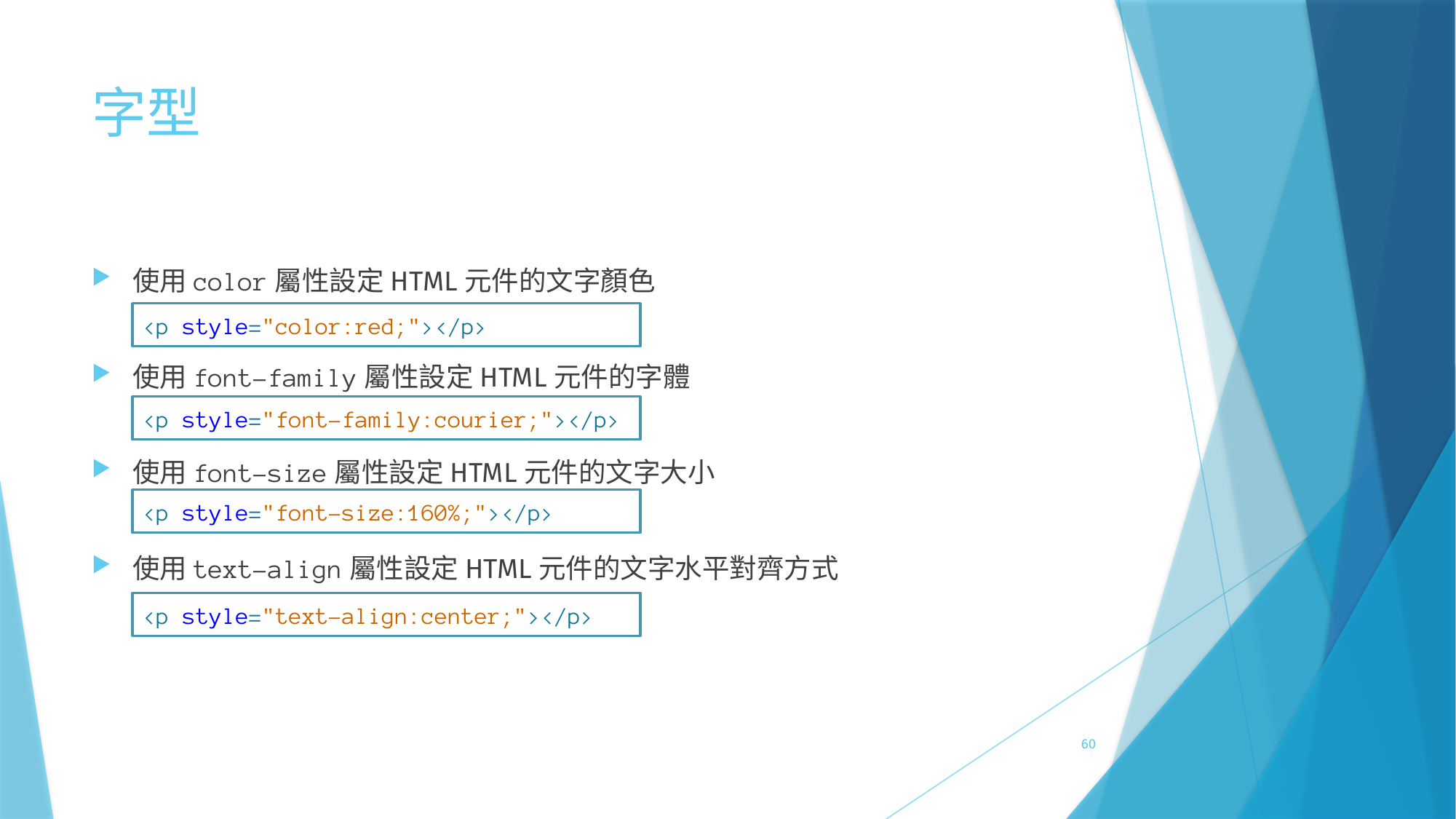

# 字型
使用color屬性設定HTML元件的文字顏色

使用font-family屬性設定HTML元件的字體

使用font-size屬性設定HTML元件的文字大小

使用text-align屬性設定HTML元件的文字水平對齊方式

<p style="color:red;"></p>
<p style="font-family:courier;"></p>
<p style="font-size:160%;"></p>
<p style="text-align:center;"></p>
60